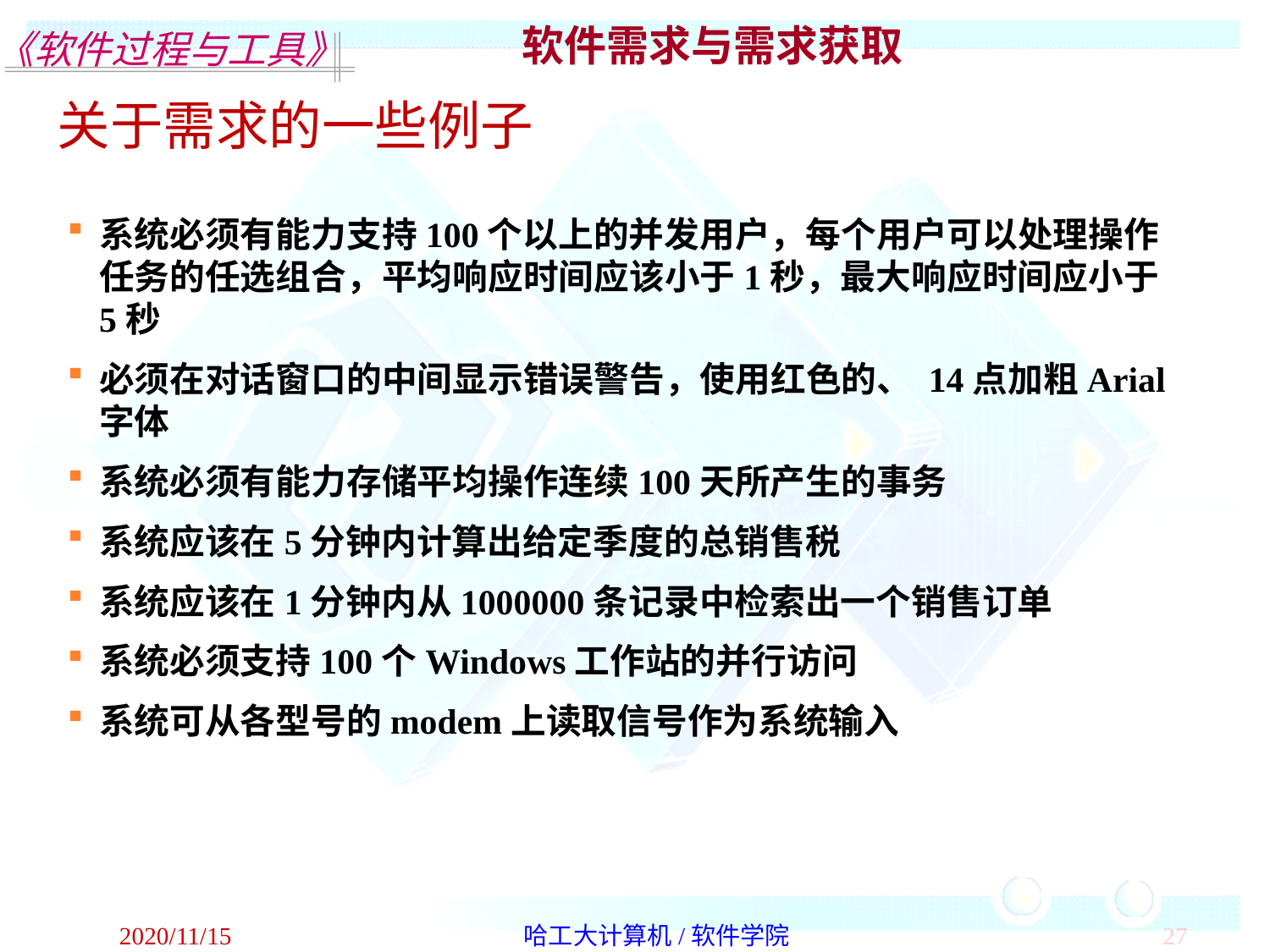

软件需求与需求获取
关于需求的一些例子
系统必须有能力支持100个以上的并发用户，每个用户可以处理操作任务的任选组合，平均响应时间应该小于1秒，最大响应时间应小于5秒
必须在对话窗口的中间显示错误警告，使用红色的、 14点加粗Arial字体
系统必须有能力存储平均操作连续100天所产生的事务
系统应该在5分钟内计算出给定季度的总销售税
系统应该在1分钟内从1000000条记录中检索出一个销售订单
系统必须支持100个Windows工作站的并行访问
系统可从各型号的modem上读取信号作为系统输入